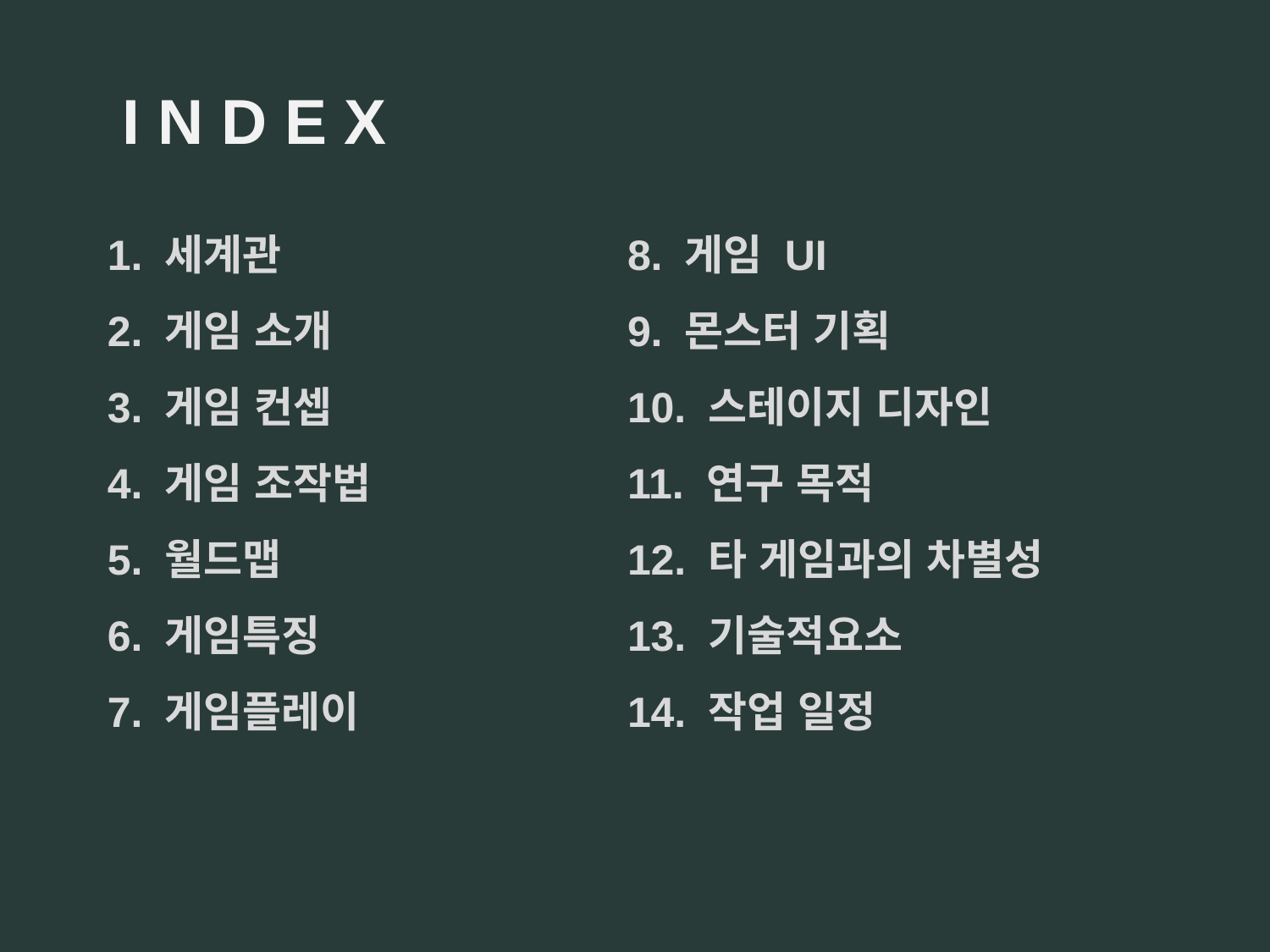

I N D E X
1. 세계관
2. 게임 소개
3. 게임 컨셉
4. 게임 조작법
5. 월드맵
6. 게임특징
7. 게임플레이
8. 게임 UI
9. 몬스터 기획
10. 스테이지 디자인
11. 연구 목적
12. 타 게임과의 차별성
13. 기술적요소
14. 작업 일정